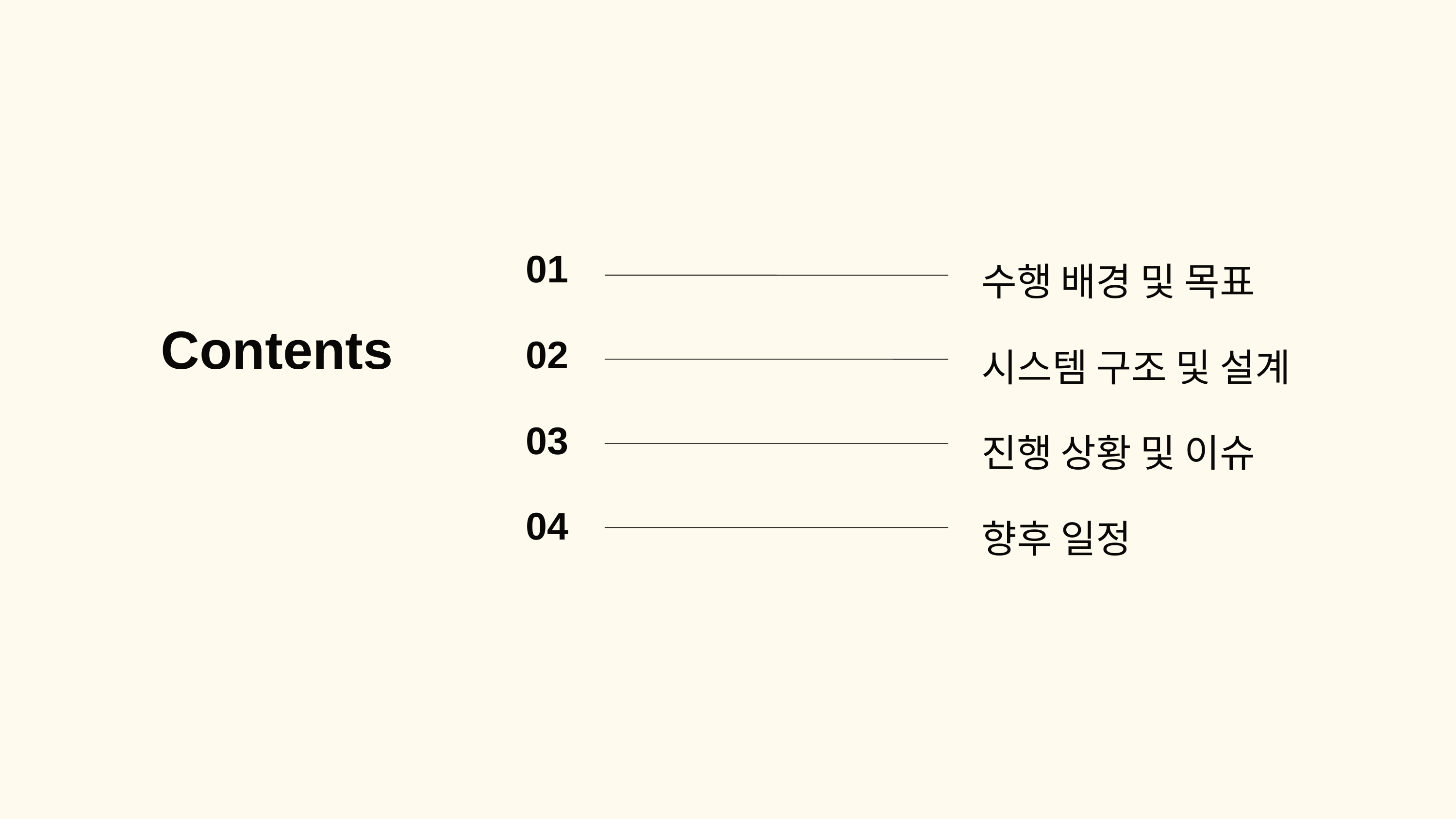

01
02
03
04
수행 배경 및 목표
시스템 구조 및 설계
진행 상황 및 이슈
향후 일정

Contents